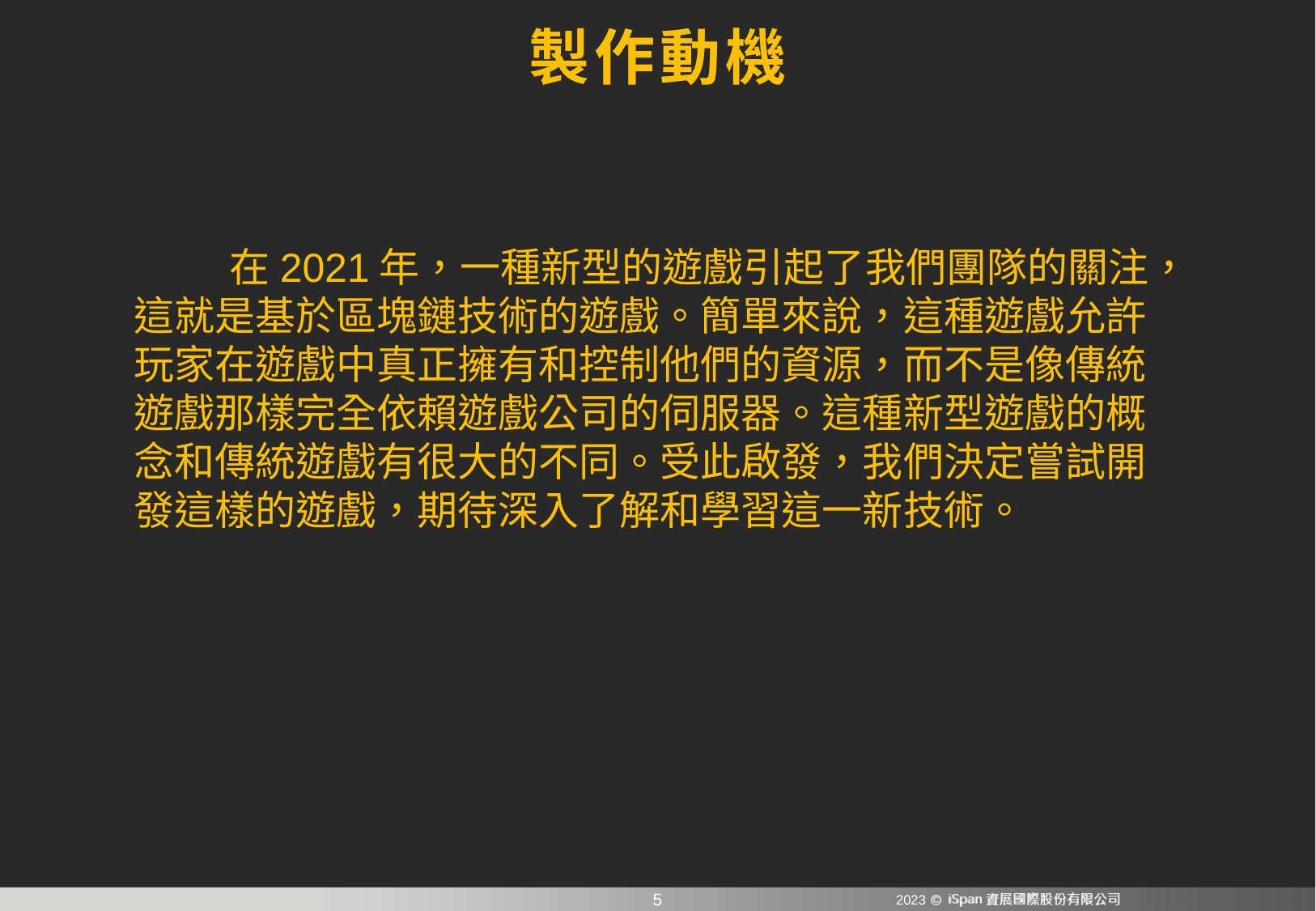

製作動機

在2021年，一種新型的遊戲引起了我們團隊的關注，這就是基於區塊鏈技術的遊戲。簡單來說，這種遊戲允許玩家在遊戲中真正擁有和控制他們的資源，而不是像傳統遊戲那樣完全依賴遊戲公司的伺服器。這種新型遊戲的概念和傳統遊戲有很大的不同。受此啟發，我們決定嘗試開發這樣的遊戲，期待深入了解和學習這一新技術。
2023